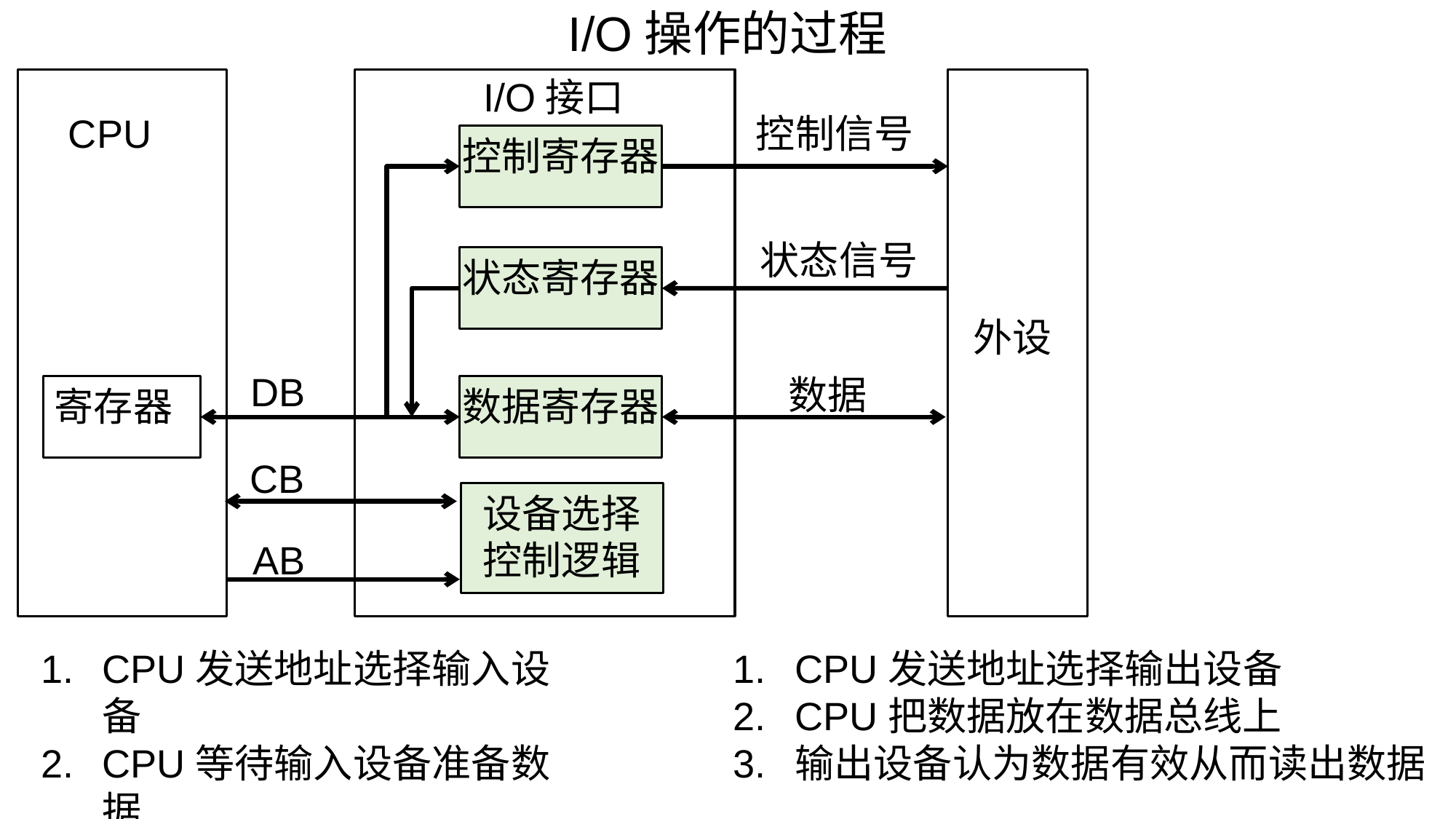

I/O操作的过程
I/O接口

CPU
控制信号
控制寄存器
状态信号
状态寄存器
外设
DB
数据
寄存器
数据寄存器
CB
设备选择
控制逻辑
AB
CPU发送地址选择输入设备
CPU等待输入设备准备数据
CPU通过数据总线读入数据
CPU发送地址选择输出设备
CPU把数据放在数据总线上
输出设备认为数据有效从而读出数据